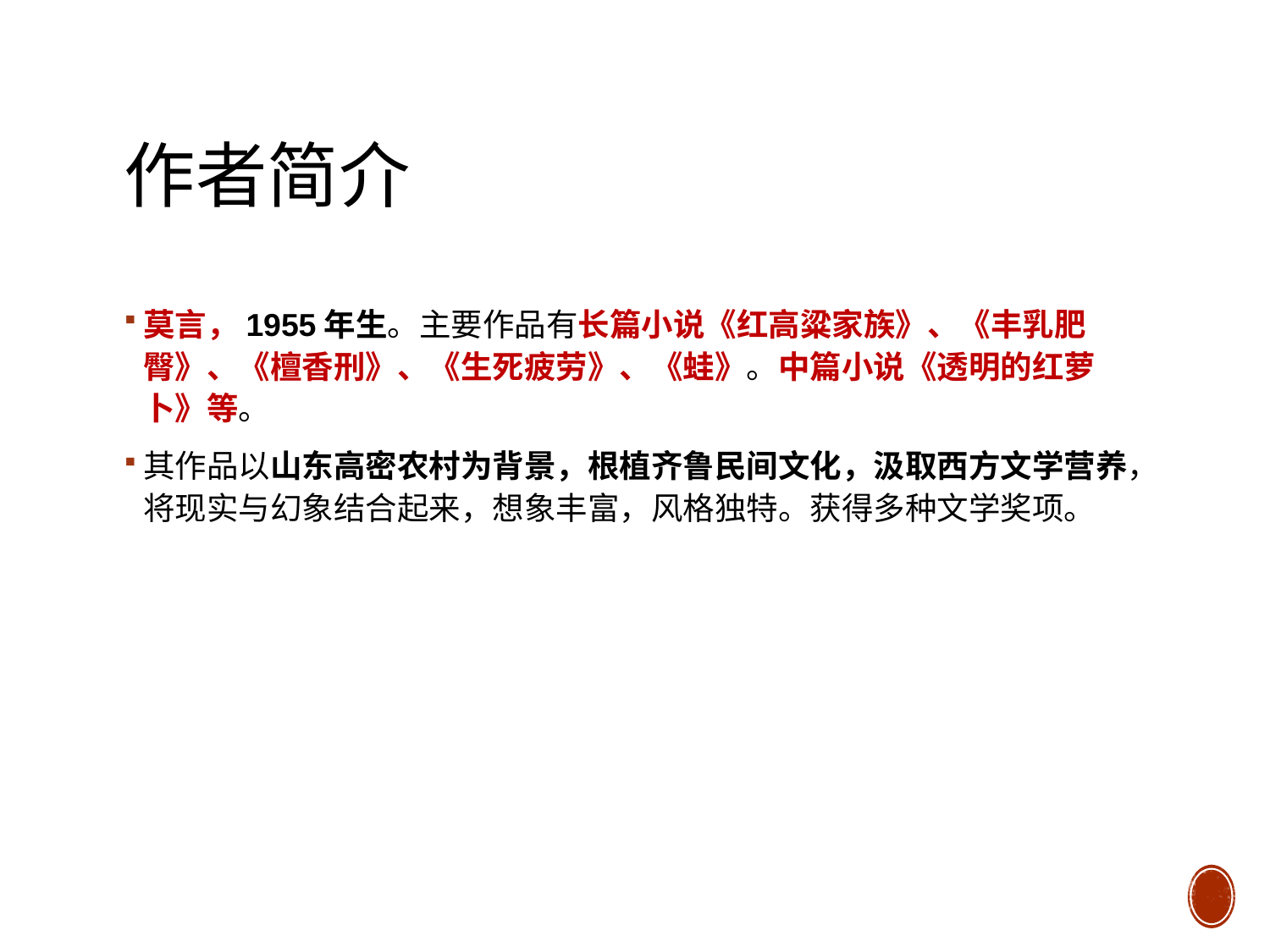

# 作者简介
莫言，1955年生。主要作品有长篇小说《红高粱家族》、《丰乳肥臀》、《檀香刑》、《生死疲劳》、《蛙》。中篇小说《透明的红萝卜》等。
其作品以山东高密农村为背景，根植齐鲁民间文化，汲取西方文学营养，将现实与幻象结合起来，想象丰富，风格独特。获得多种文学奖项。